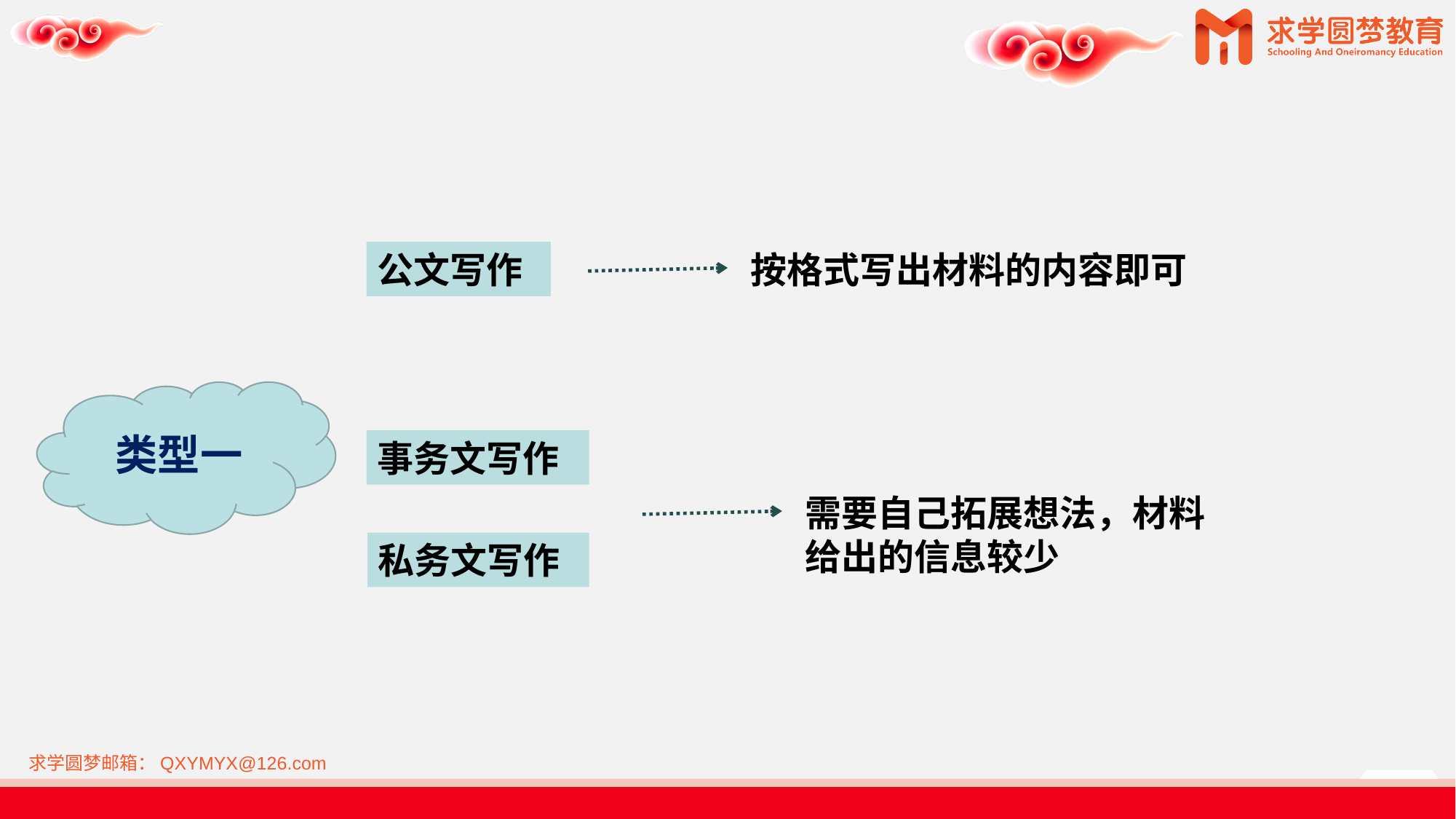

公文写作
按格式写出材料的内容即可

类型一
事务文写作
需要自己拓展想法，材料给出的信息较少
私务文写作